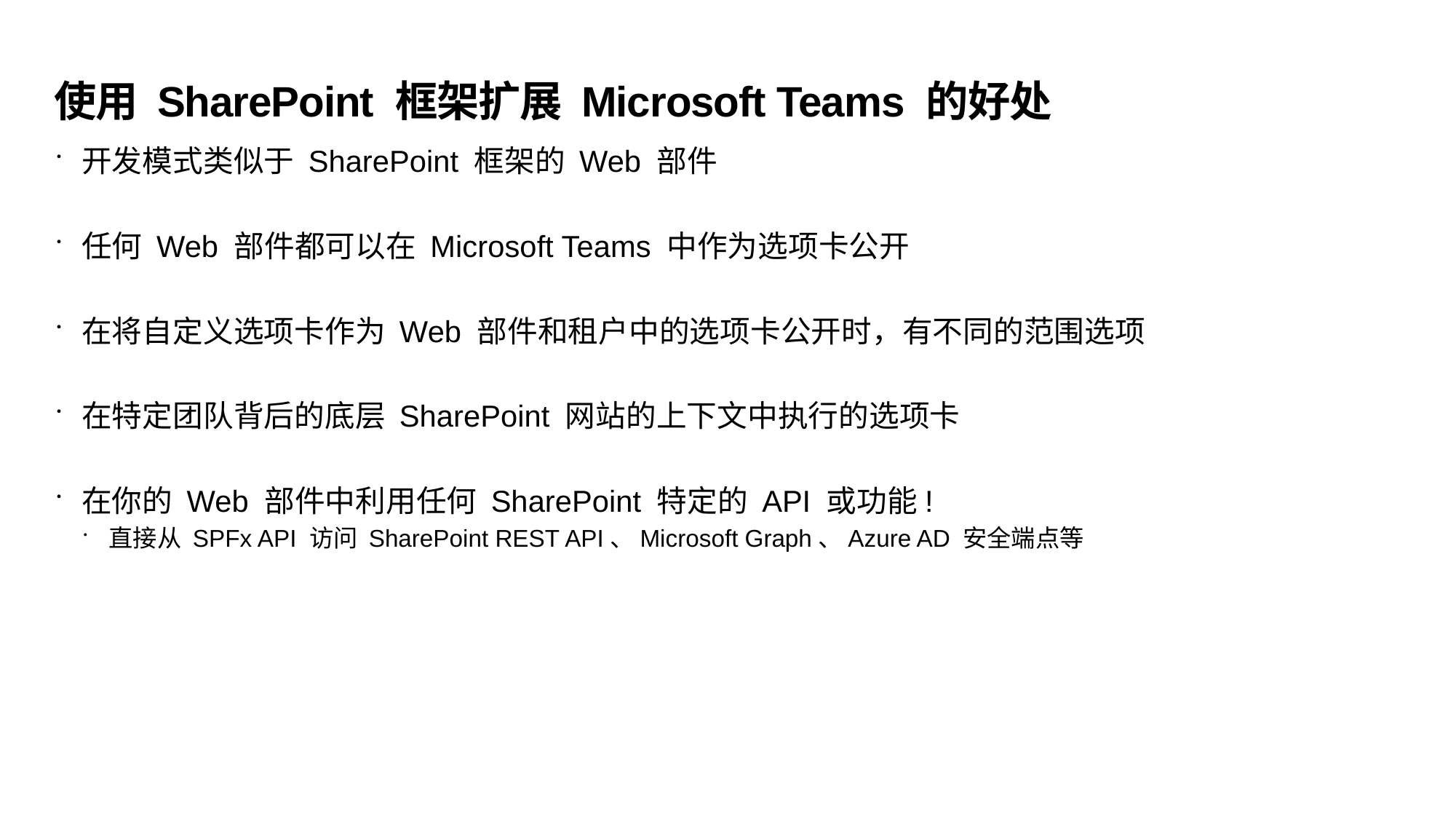

# 使用 SharePoint 框架扩展 Microsoft Teams 的好处
开发模式类似于 SharePoint 框架的 Web 部件

任何 Web 部件都可以在 Microsoft Teams 中作为选项卡公开

在将自定义选项卡作为 Web 部件和租户中的选项卡公开时，有不同的范围选项

在特定团队背后的底层 SharePoint 网站的上下文中执行的选项卡

在你的 Web 部件中利用任何 SharePoint 特定的 API 或功能!
直接从 SPFx API 访问 SharePoint REST API、Microsoft Graph、Azure AD 安全端点等